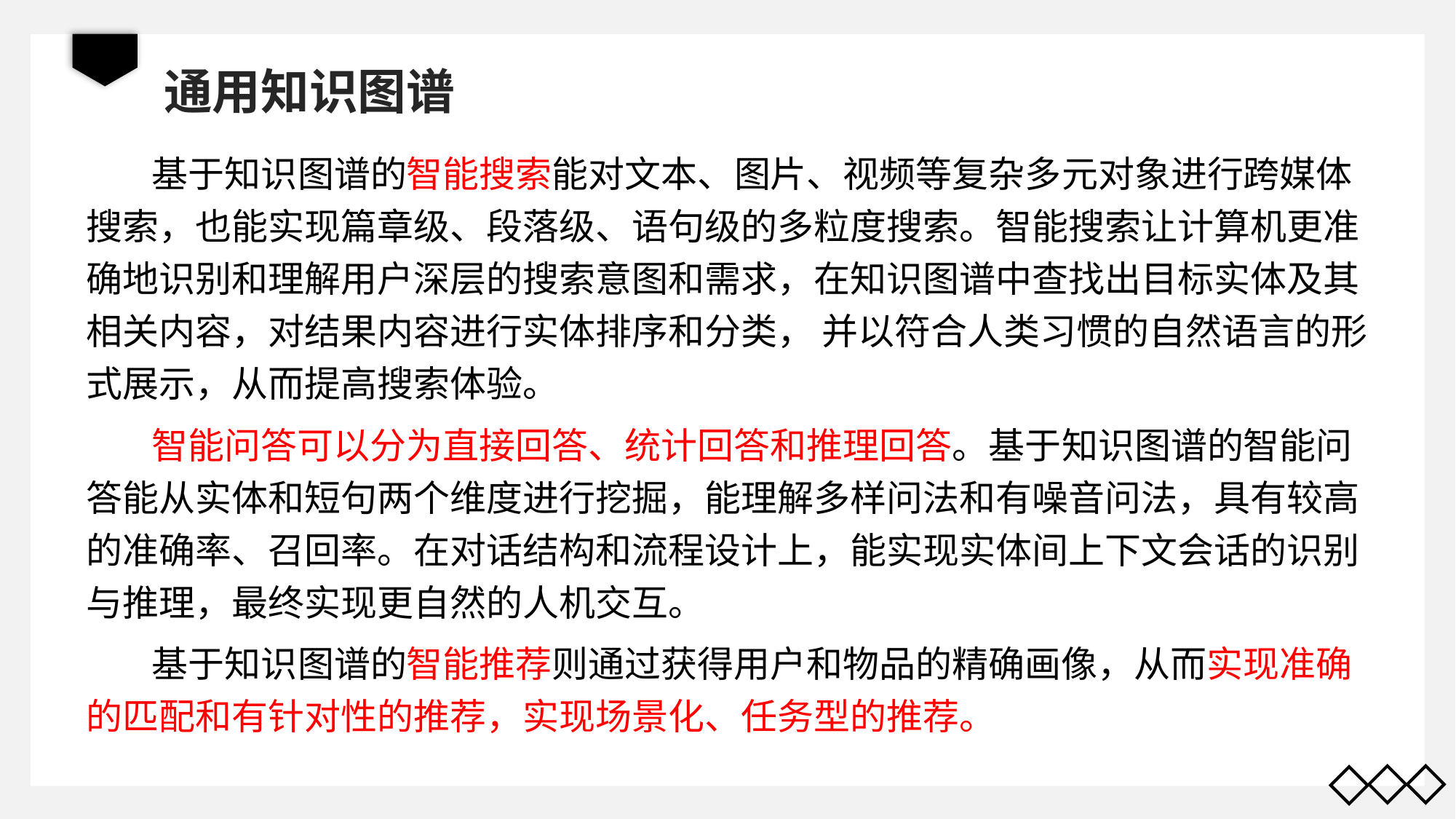

通用知识图谱
       基于知识图谱的智能搜索能对文本、图片、视频等复杂多元对象进行跨媒体搜索，也能实现篇章级、段落级、语句级的多粒度搜索。智能搜索让计算机更准确地识别和理解用户深层的搜索意图和需求，在知识图谱中查找出目标实体及其相关内容，对结果内容进行实体排序和分类， 并以符合人类习惯的自然语言的形式展示，从而提高搜索体验。
       智能问答可以分为直接回答、统计回答和推理回答。基于知识图谱的智能问答能从实体和短句两个维度进行挖掘，能理解多样问法和有噪音问法，具有较高的准确率、召回率。在对话结构和流程设计上，能实现实体间上下文会话的识别与推理，最终实现更自然的人机交互。
       基于知识图谱的智能推荐则通过获得用户和物品的精确画像，从而实现准确的匹配和有针对性的推荐，实现场景化、任务型的推荐。